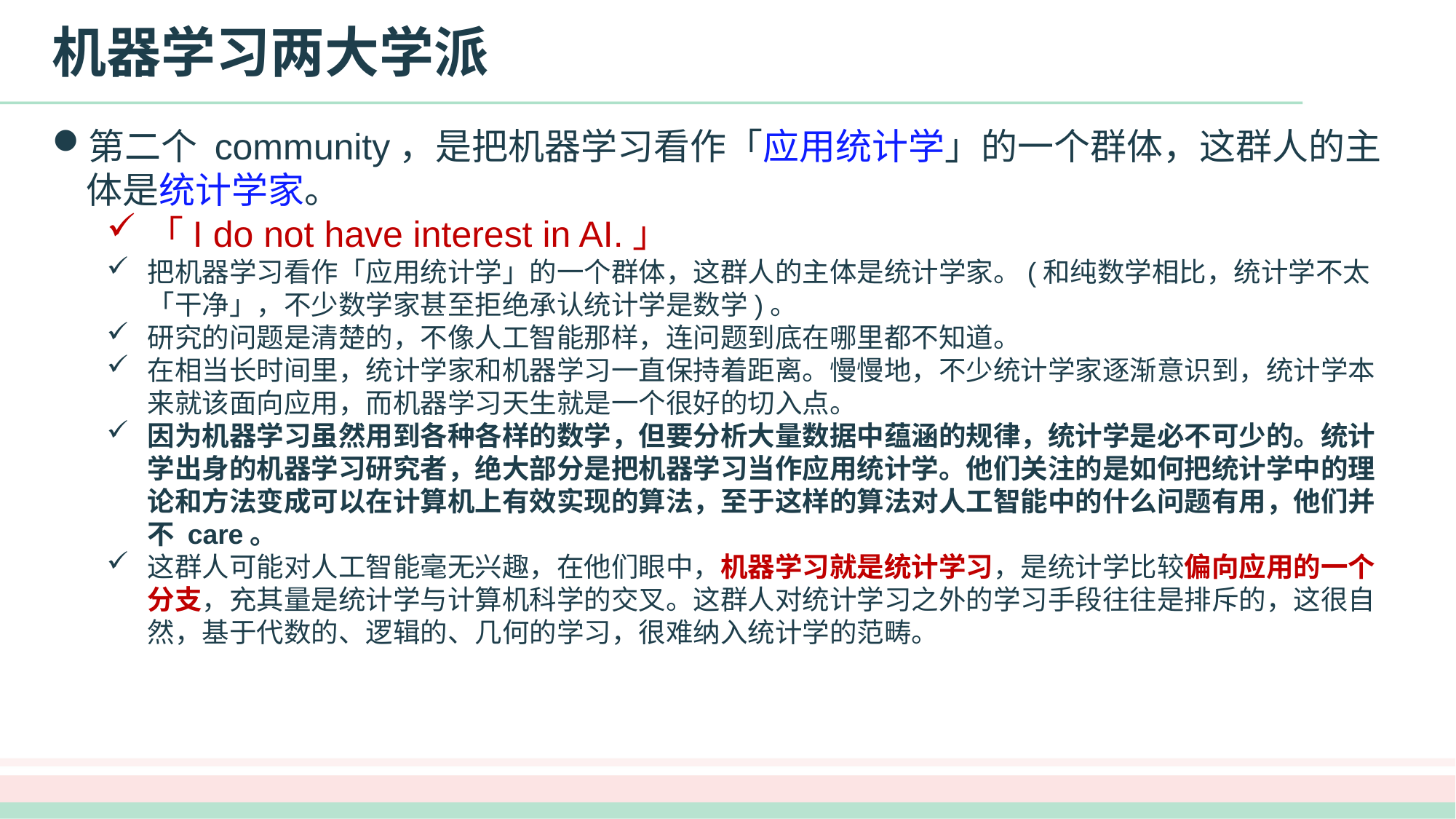

# 机器学习两大学派
第二个 community，是把机器学习看作「应用统计学」的一个群体，这群人的主体是统计学家。
「I do not have interest in AI.」
把机器学习看作「应用统计学」的一个群体，这群人的主体是统计学家。(和纯数学相比，统计学不太「干净」，不少数学家甚至拒绝承认统计学是数学)。
研究的问题是清楚的，不像人工智能那样，连问题到底在哪里都不知道。
在相当长时间里，统计学家和机器学习一直保持着距离。慢慢地，不少统计学家逐渐意识到，统计学本来就该面向应用，而机器学习天生就是一个很好的切入点。
因为机器学习虽然用到各种各样的数学，但要分析大量数据中蕴涵的规律，统计学是必不可少的。统计学出身的机器学习研究者，绝大部分是把机器学习当作应用统计学。他们关注的是如何把统计学中的理论和方法变成可以在计算机上有效实现的算法，至于这样的算法对人工智能中的什么问题有用，他们并不 care。
这群人可能对人工智能毫无兴趣，在他们眼中，机器学习就是统计学习，是统计学比较偏向应用的一个分支，充其量是统计学与计算机科学的交叉。这群人对统计学习之外的学习手段往往是排斥的，这很自然，基于代数的、逻辑的、几何的学习，很难纳入统计学的范畴。